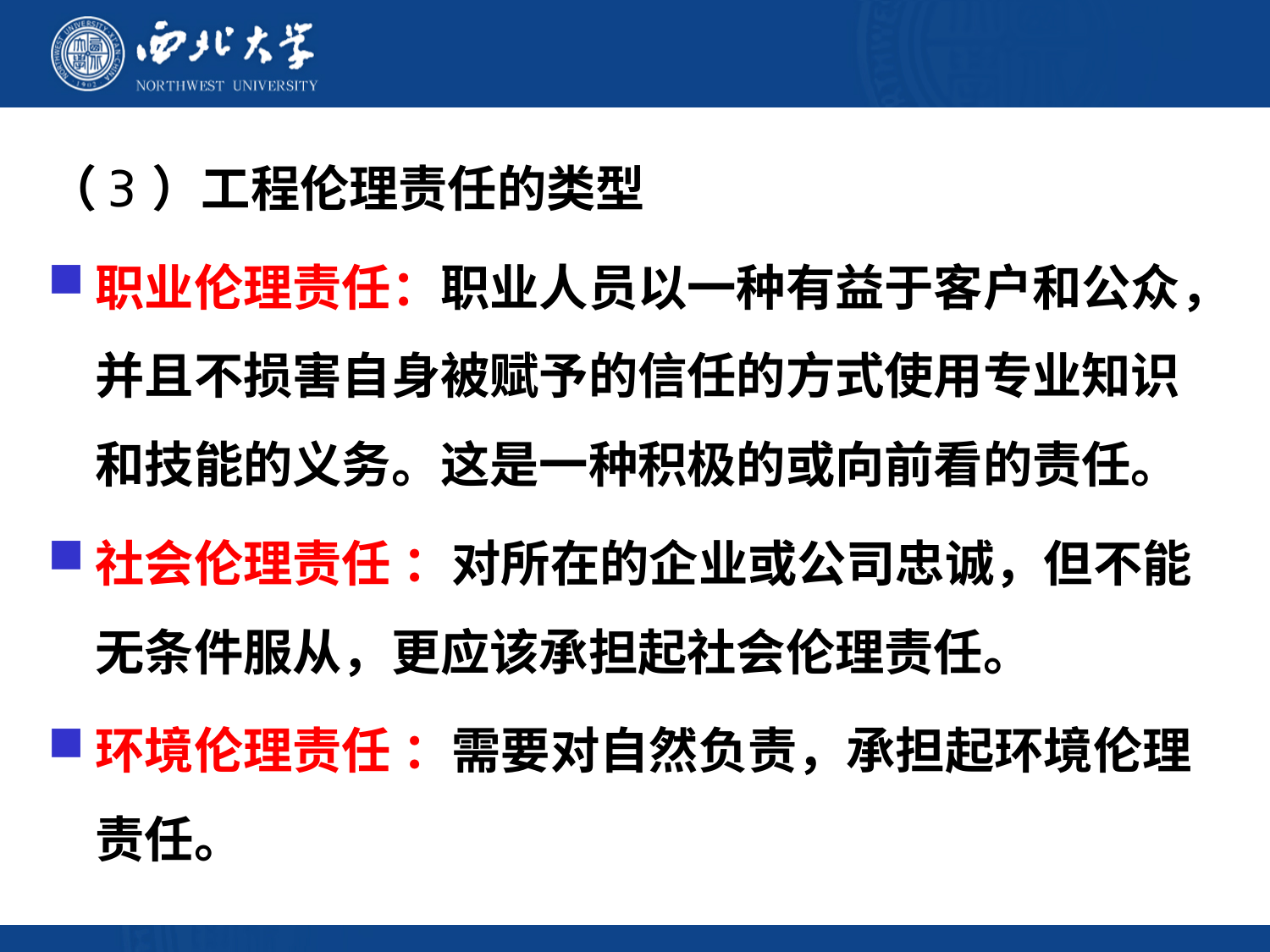

（3）工程伦理责任的类型
职业伦理责任：职业人员以一种有益于客户和公众，并且不损害自身被赋予的信任的方式使用专业知识和技能的义务。这是一种积极的或向前看的责任。
社会伦理责任 ：对所在的企业或公司忠诚，但不能无条件服从，更应该承担起社会伦理责任。
环境伦理责任 ：需要对自然负责，承担起环境伦理责任。